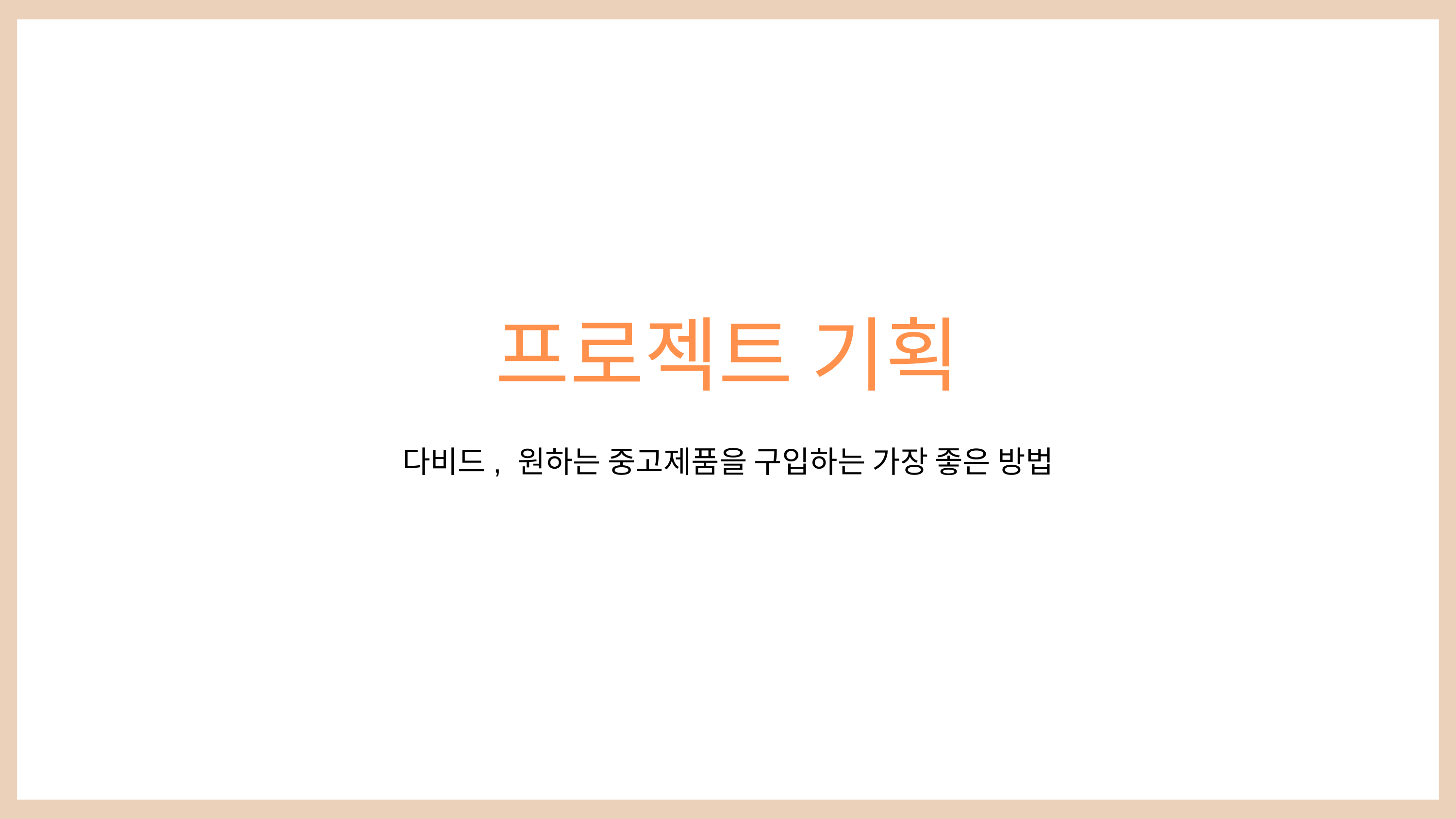

프로젝트 기획
다비드, 원하는 중고제품을 구입하는 가장 좋은 방법